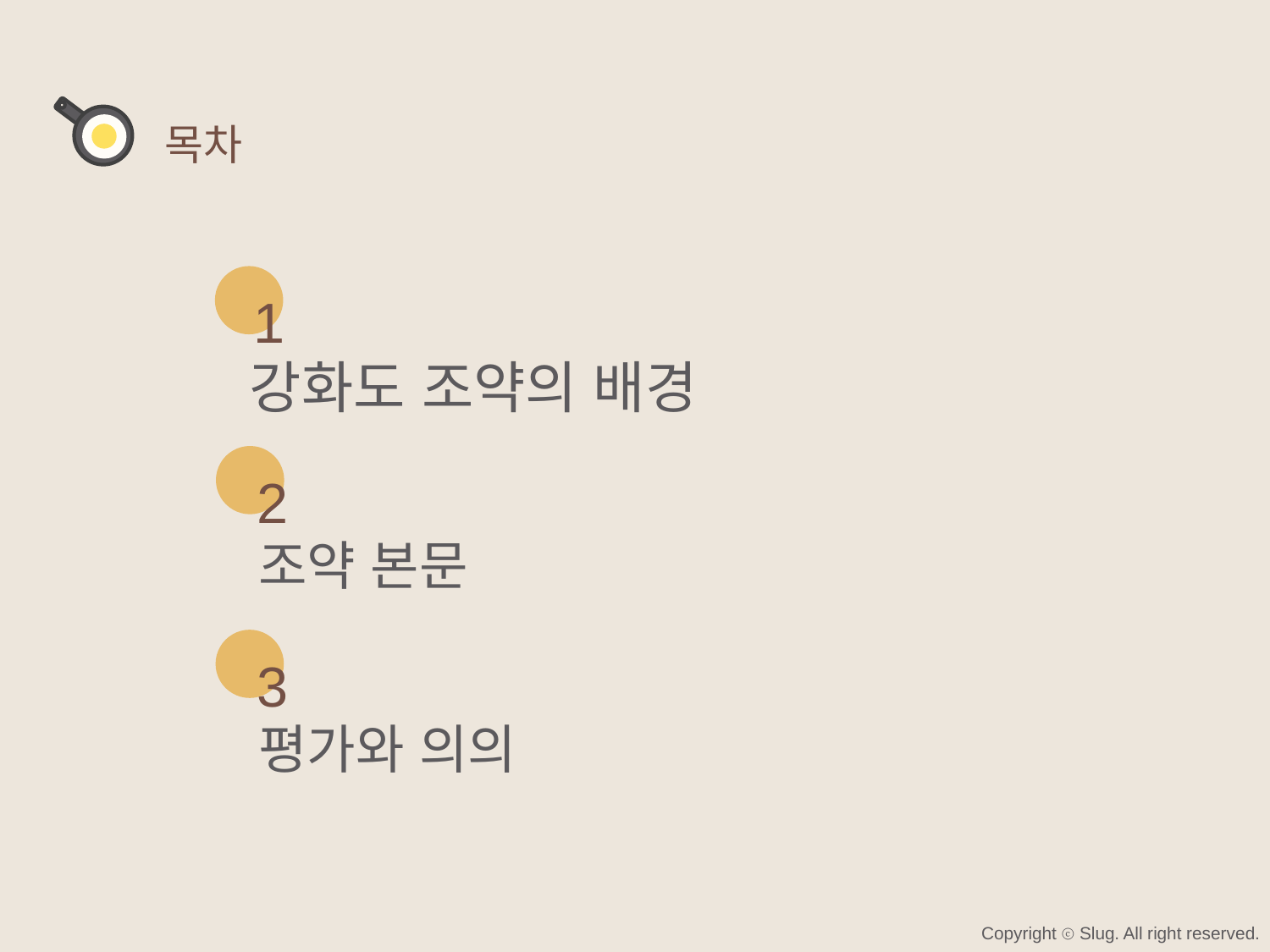

목차

1
강화도 조약의 배경

2
조약 본문

3
평가와 의의